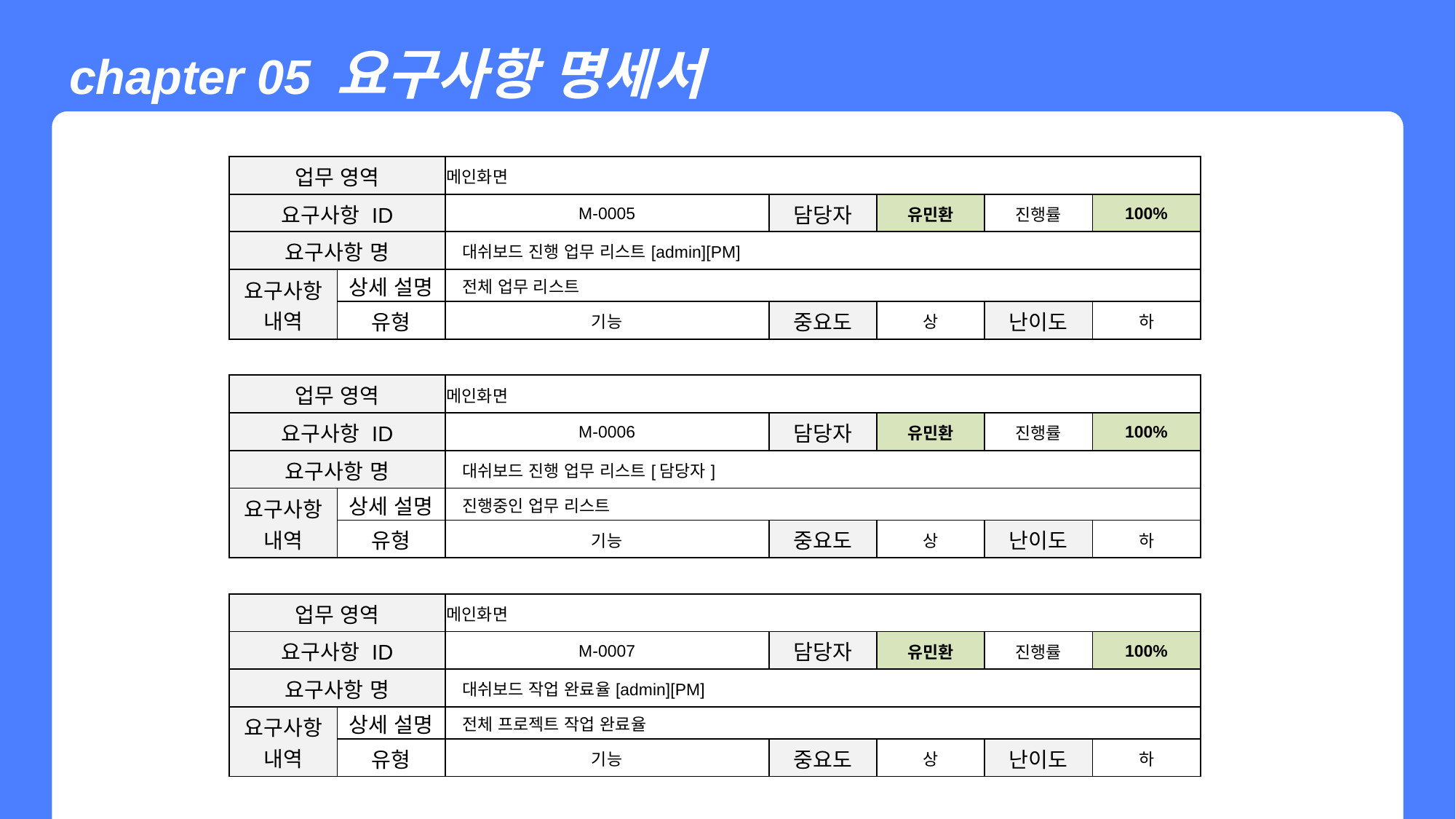

chapter 05 요구사항 명세서
| 업무 영역 |  | 메인화면 |  |  |  |  |  |  |
| --- | --- | --- | --- | --- | --- | --- | --- | --- |
| 요구사항 ID |  | M-0005 |  |  | 담당자 | 유민환 | 진행률 | 100% |
| 요구사항 명 |  | 대쉬보드 진행 업무 리스트[admin][PM] |  |  |  |  |  |  |
| 요구사항 내역 | 상세 설명 | 전체 업무 리스트 |  |  |  |  |  |  |
|  | 유형 | 기능 |  |  | 중요도 | 상 | 난이도 | 하 |
|  |  |  |  |  |  |  |  |  |
| 업무 영역 |  | 메인화면 |  |  |  |  |  |  |
| 요구사항 ID |  | M-0006 |  |  | 담당자 | 유민환 | 진행률 | 100% |
| 요구사항 명 |  | 대쉬보드 진행 업무 리스트[담당자] |  |  |  |  |  |  |
| 요구사항 내역 | 상세 설명 | 진행중인 업무 리스트 |  |  |  |  |  |  |
|  | 유형 | 기능 |  |  | 중요도 | 상 | 난이도 | 하 |
|  |  |  |  |  |  |  |  |  |
| 업무 영역 |  | 메인화면 |  |  |  |  |  |  |
| 요구사항 ID |  | M-0007 |  |  | 담당자 | 유민환 | 진행률 | 100% |
| 요구사항 명 |  | 대쉬보드 작업 완료율[admin][PM] |  |  |  |  |  |  |
| 요구사항 내역 | 상세 설명 | 전체 프로젝트 작업 완료율 |  |  |  |  |  |  |
|  | 유형 | 기능 |  |  | 중요도 | 상 | 난이도 | 하 |